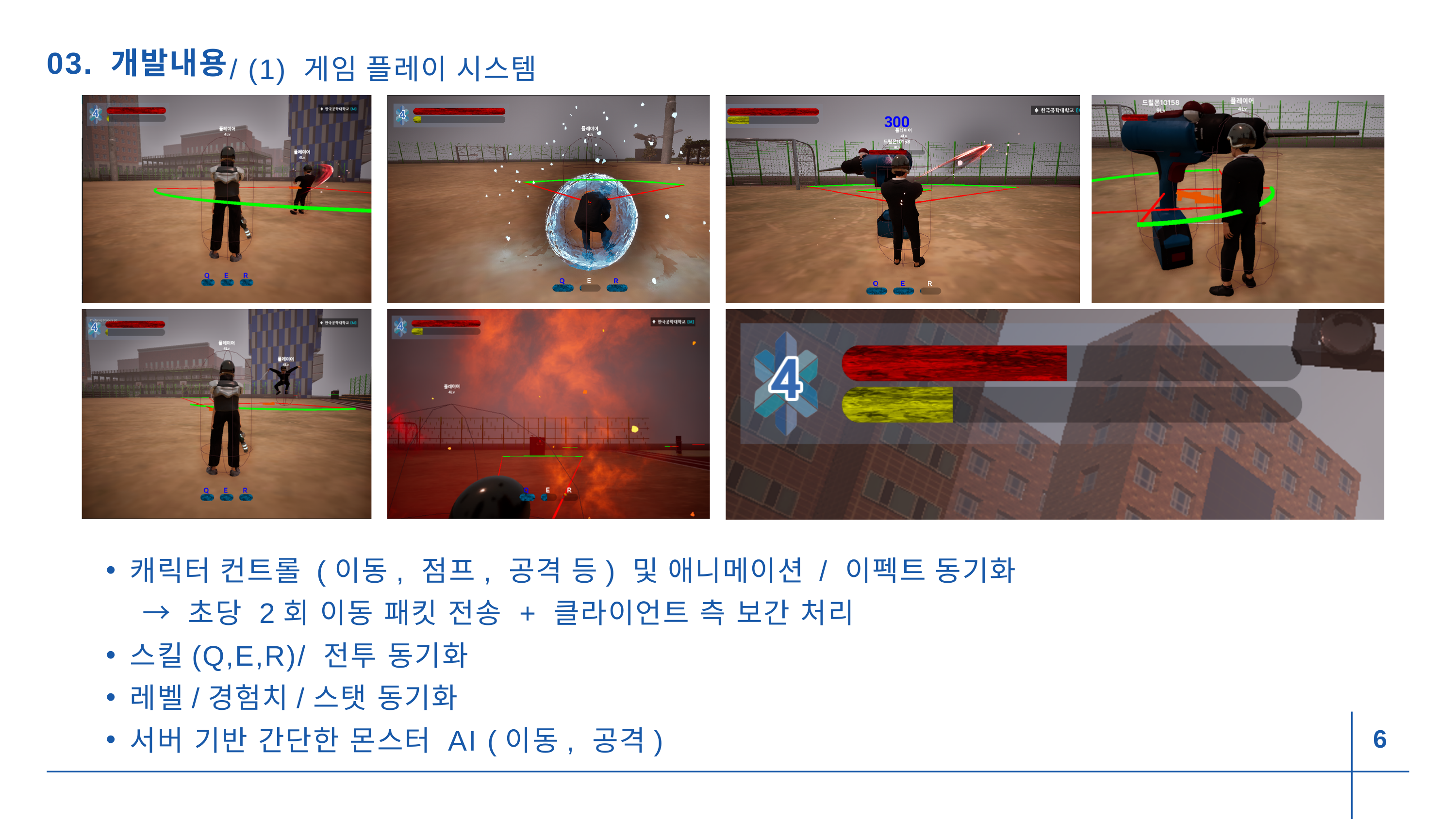

/ (1) 게임 플레이 시스템
03. 개발내용

캐릭터 컨트롤 (이동, 점프, 공격 등) 및 애니메이션 / 이펙트 동기화
→ 초당 2회 이동 패킷 전송 + 클라이언트 측 보간 처리
스킬(Q,E,R)/ 전투 동기화
레벨/경험치/스탯 동기화
서버 기반 간단한 몬스터 AI (이동, 공격)

6